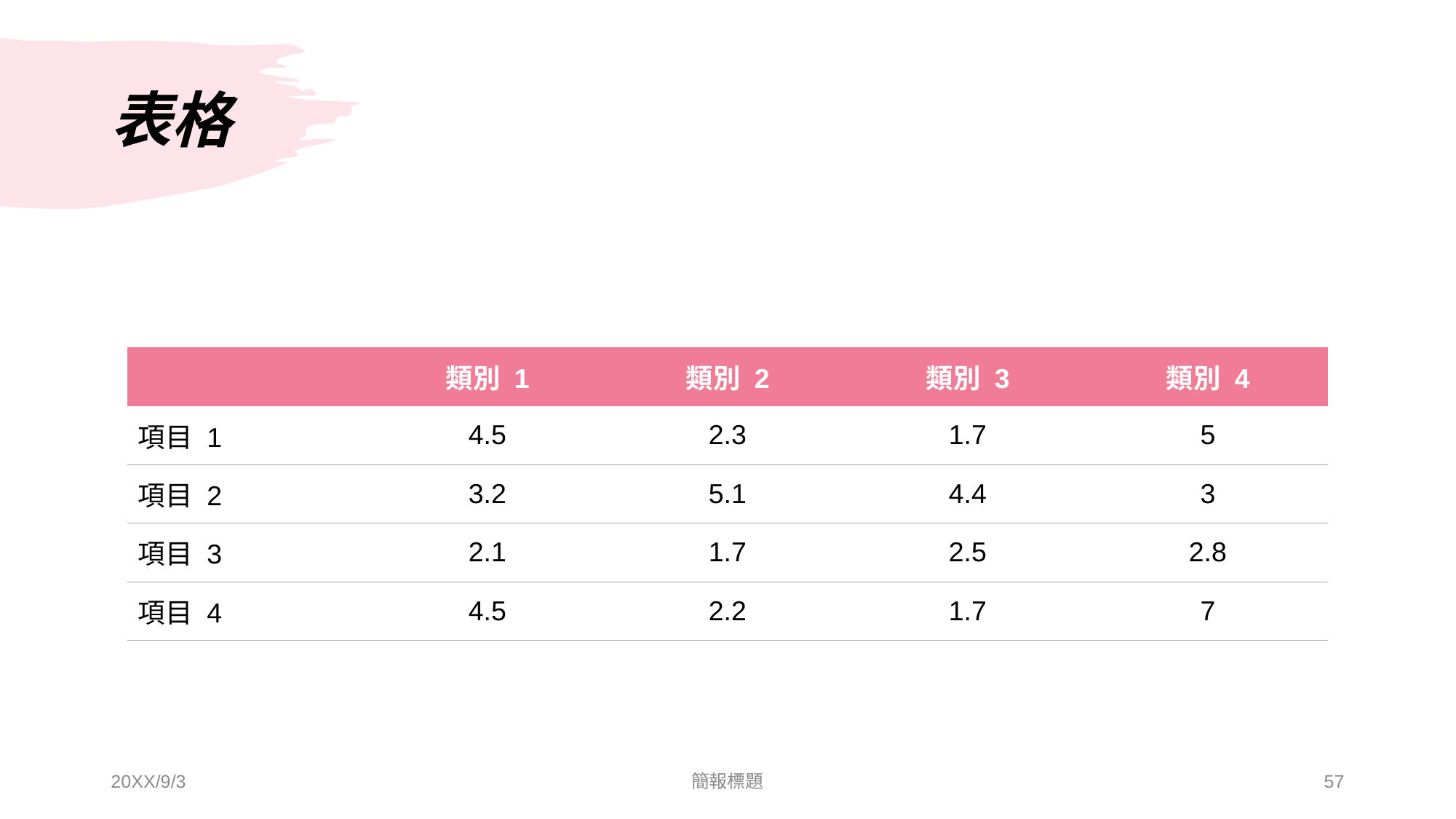

# 表格
|  | 類別 1 | 類別 2 | 類別 3 | 類別 4 |
| --- | --- | --- | --- | --- |
| 項目 1 | 4.5 | 2.3 | 1.7 | 5 |
| 項目 2 | 3.2 | 5.1 | 4.4 | 3 |
| 項目 3 | 2.1 | 1.7 | 2.5 | 2.8 |
| 項目 4 | 4.5 | 2.2 | 1.7 | 7 |
20XX/9/3
簡報標題
57